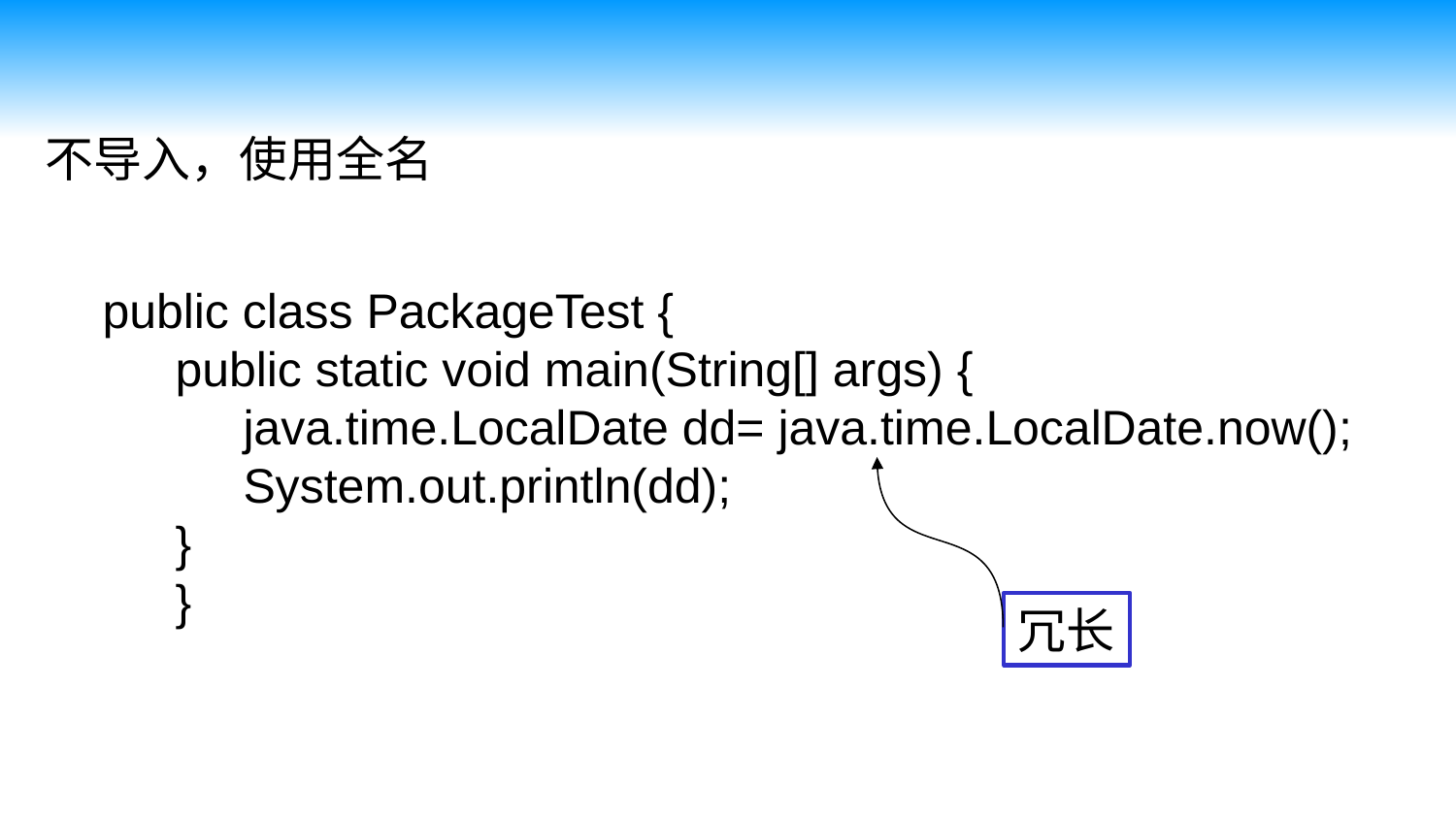

不导入，使用全名

public class PackageTest {
public static void main(String[] args) {
     java.time.LocalDate dd= java.time.LocalDate.now();
     System.out.println(dd);
}
}

冗长